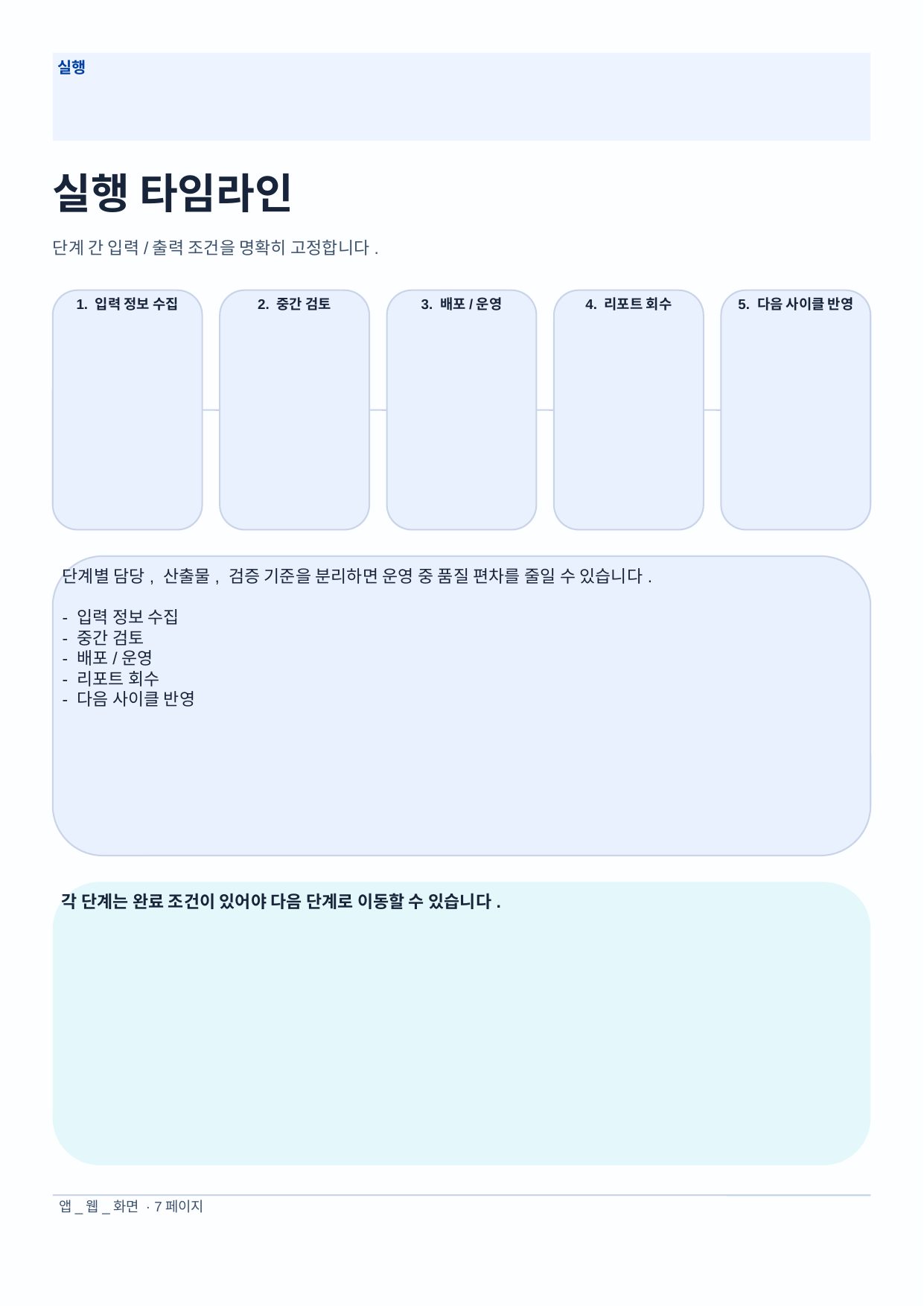

실행
실행 타임라인
단계 간 입력/출력 조건을 명확히 고정합니다.

1. 입력 정보 수집
2. 중간 검토
3. 배포/운영
4. 리포트 회수
5. 다음 사이클 반영

단계별 담당, 산출물, 검증 기준을 분리하면 운영 중 품질 편차를 줄일 수 있습니다.

- 입력 정보 수집
- 중간 검토
- 배포/운영
- 리포트 회수
- 다음 사이클 반영

각 단계는 완료 조건이 있어야 다음 단계로 이동할 수 있습니다.

앱_웹_화면 · 7페이지